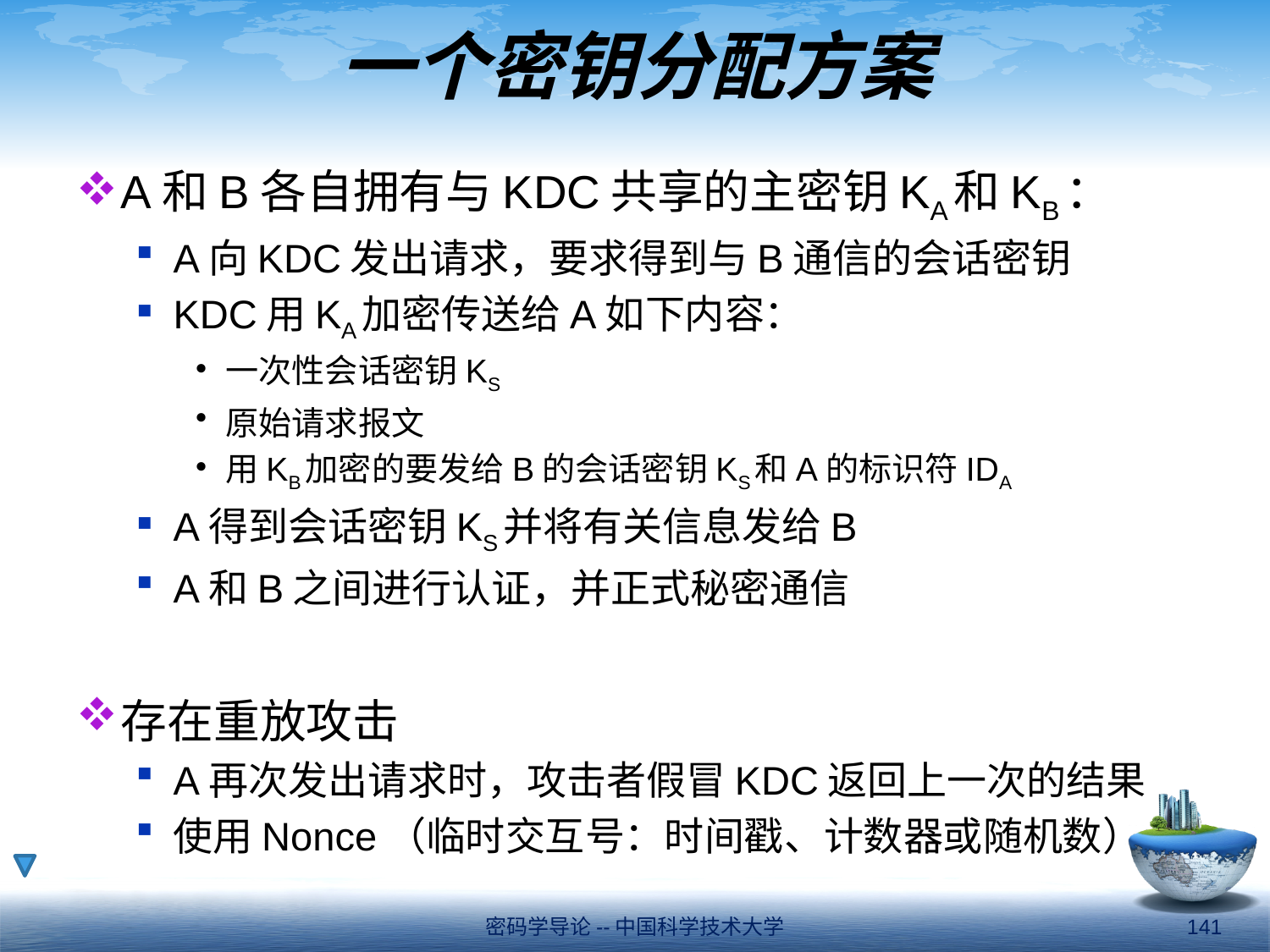

# 一个密钥分配方案
A和B各自拥有与KDC共享的主密钥KA和KB：
A向KDC发出请求，要求得到与B通信的会话密钥
KDC用KA加密传送给A如下内容：
一次性会话密钥KS
原始请求报文
用KB加密的要发给B的会话密钥KS和A的标识符IDA
A得到会话密钥KS并将有关信息发给B
A和B之间进行认证，并正式秘密通信

存在重放攻击
A再次发出请求时，攻击者假冒KDC返回上一次的结果
使用Nonce（临时交互号：时间戳、计数器或随机数）

密码学导论--中国科学技术大学
141